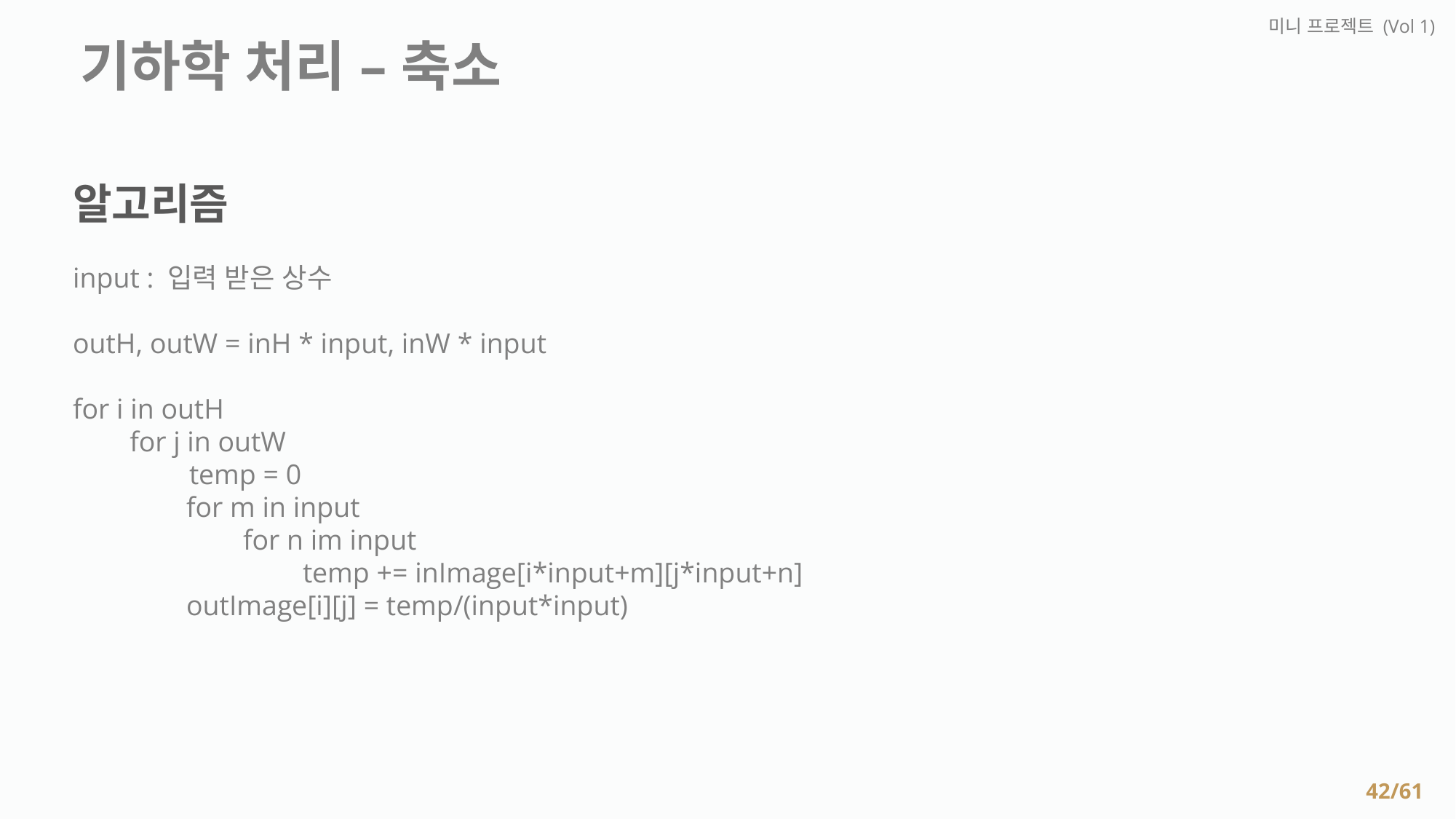

미니 프로젝트 (Vol 1)
    기하학 처리 – 축소
알고리즘

input : 입력 받은 상수

outH, outW = inH * input, inW * input

for i in outH
        for j in outW
	 temp = 0
                for m in input
                        for n im input
	                 temp += inImage[i*input+m][j*input+n]
                outImage[i][j] = temp/(input*input)
42/61